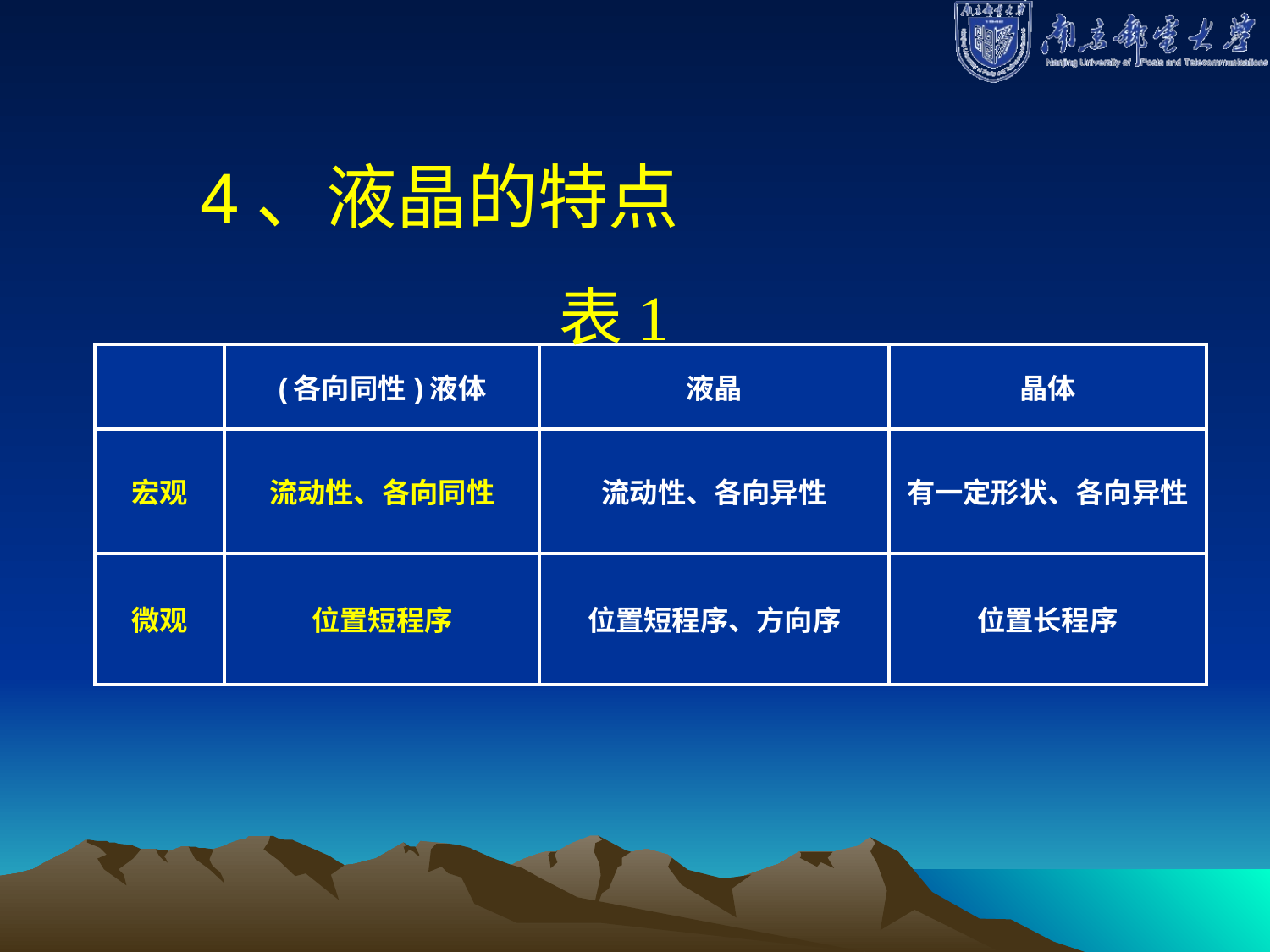

4、液晶的特点
表1
|  | (各向同性)液体 | 液晶 | 晶体 |
| --- | --- | --- | --- |
| 宏观 | 流动性、各向同性 | 流动性、各向异性 | 有一定形状、各向异性 |
| 微观 | 位置短程序 | 位置短程序、方向序 | 位置长程序 |